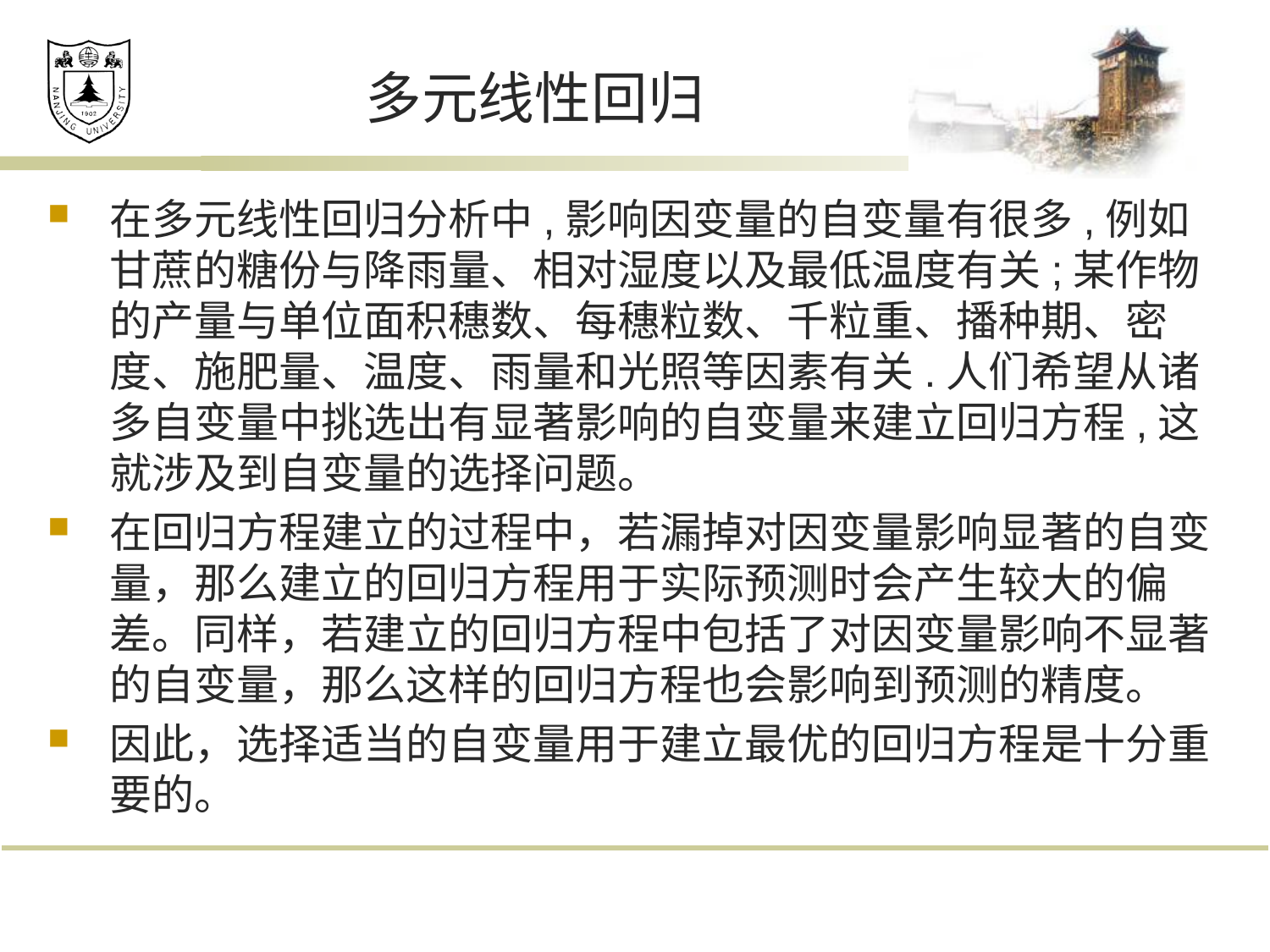

# 多元线性回归
在多元线性回归分析中,影响因变量的自变量有很多,例如甘蔗的糖份与降雨量、相对湿度以及最低温度有关;某作物的产量与单位面积穗数、每穗粒数、千粒重、播种期、密度、施肥量、温度、雨量和光照等因素有关.人们希望从诸多自变量中挑选出有显著影响的自变量来建立回归方程,这就涉及到自变量的选择问题。
在回归方程建立的过程中，若漏掉对因变量影响显著的自变量，那么建立的回归方程用于实际预测时会产生较大的偏差。同样，若建立的回归方程中包括了对因变量影响不显著的自变量，那么这样的回归方程也会影响到预测的精度。
因此，选择适当的自变量用于建立最优的回归方程是十分重要的。